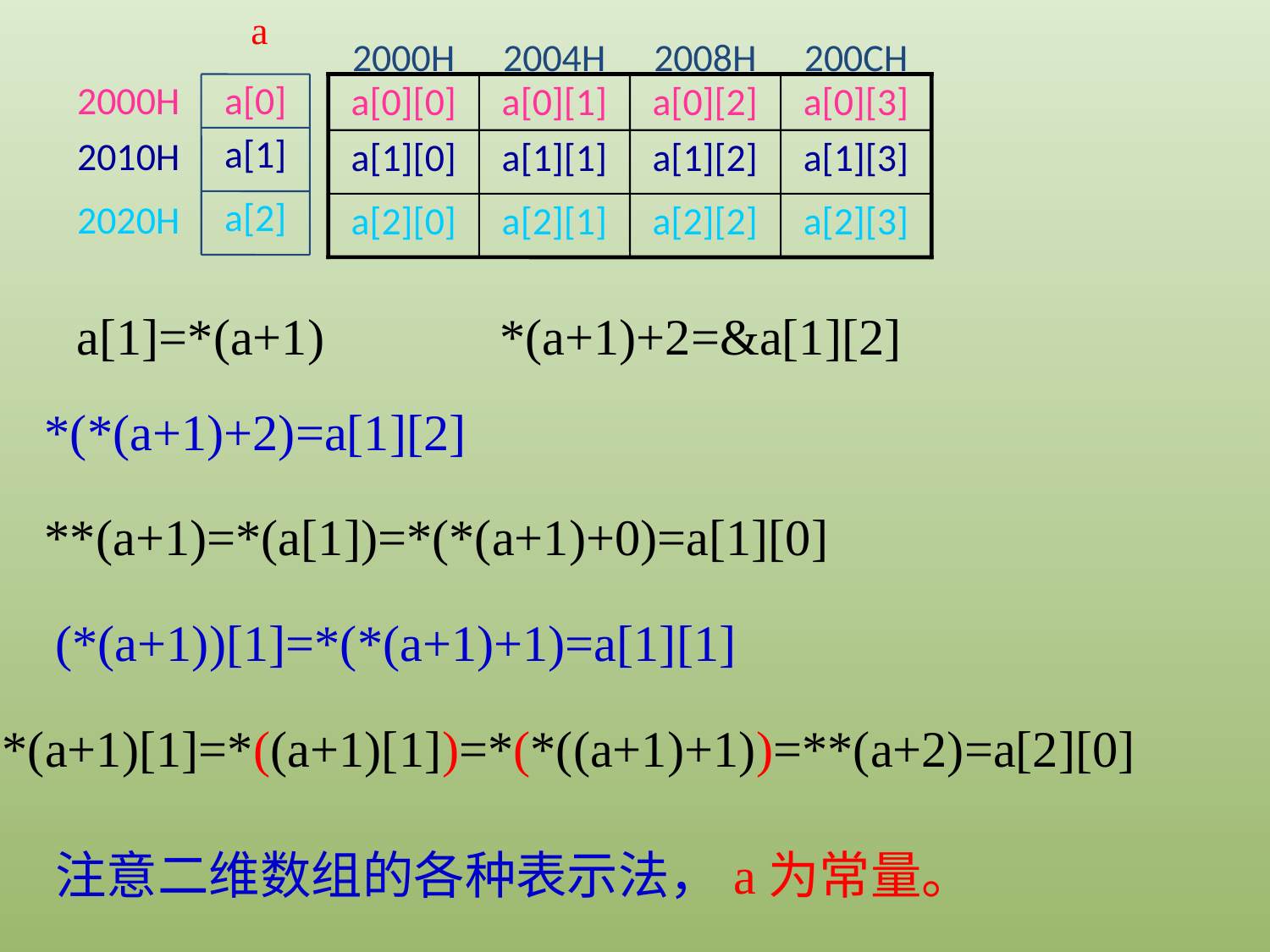

a
2000H

2004H

2008H

200CH

2000H

a[0]

a[0][0]

a[0][1]

a[0][2]

a[0][3]

a[1]

2010H

a[1][0]

a[1][1]
a[1][2]
a[1][3]
a[2]

2020H

a[2][0]

a[2][1]
a[2][2]
a[2][3]

a[1]=*(a+1)
*(a+1)+2=&a[1][2]
*(*(a+1)+2)=a[1][2]
**(a+1)=*(a[1])=*(*(a+1)+0)=a[1][0]
(*(a+1))[1]=*(*(a+1)+1)=a[1][1]
*(a+1)[1]=*((a+1)[1])=*(*((a+1)+1))=**(a+2)=a[2][0]
注意二维数组的各种表示法，a为常量。
463